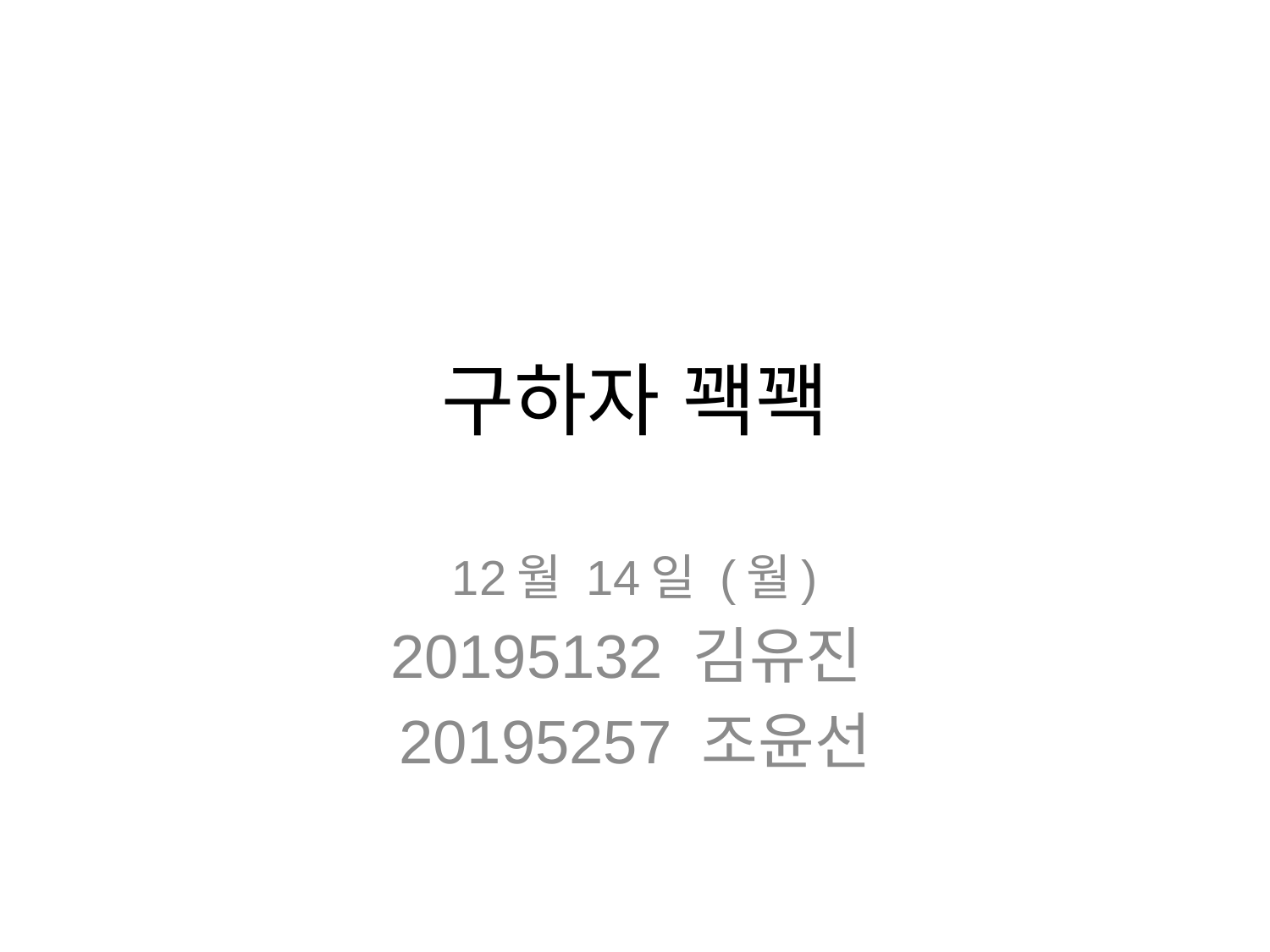

# 구하자 꽥꽥
12월 14일 (월)
20195132 김유진
20195257 조윤선